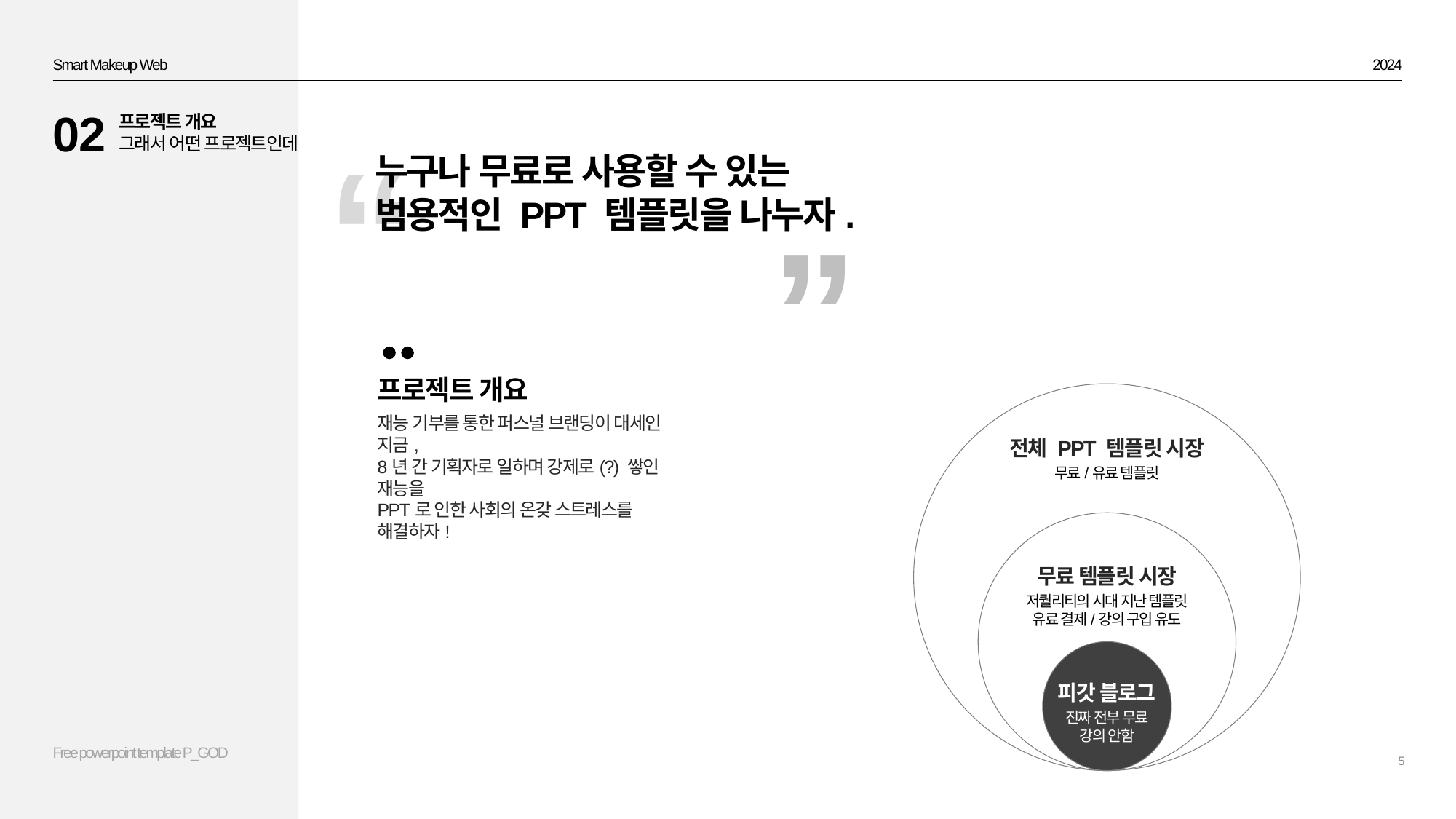

Smart Makeup Web
2024
02
프로젝트 개요
그래서 어떤 프로젝트인데
“
누구나 무료로 사용할 수 있는
범용적인 PPT 템플릿을 나누자.
”

프로젝트 개요
재능 기부를 통한 퍼스널 브랜딩이 대세인 지금,
8년 간 기획자로 일하며 강제로(?) 쌓인 재능을
PPT로 인한 사회의 온갖 스트레스를 해결하자!

전체 PPT 템플릿 시장
무료/유료 템플릿

무료 템플릿 시장
저퀄리티의 시대 지난 템플릿
유료 결제/강의 구입 유도

피갓 블로그
진짜 전부 무료
강의 안함
5
Free powerpoint template P_GOD